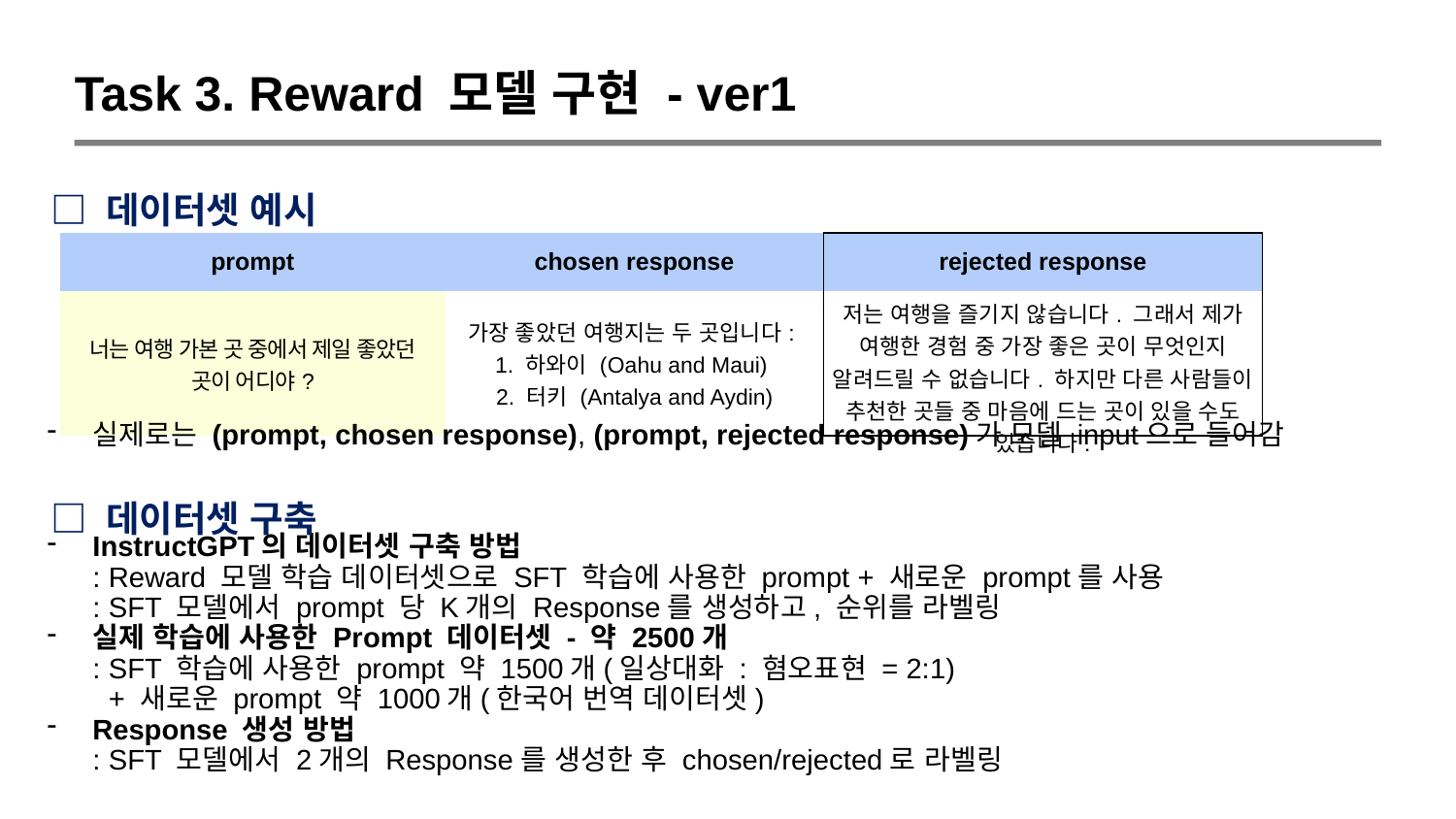

Task 3. Reward 모델 구현 - ver1
□ 데이터셋 예시
| prompt | chosen response | rejected response |
| --- | --- | --- |
| 너는 여행 가본 곳 중에서 제일 좋았던 곳이 어디야? | 가장 좋았던 여행지는 두 곳입니다: 1. 하와이 (Oahu and Maui) 2. 터키 (Antalya and Aydin) | 저는 여행을 즐기지 않습니다. 그래서 제가 여행한 경험 중 가장 좋은 곳이 무엇인지 알려드릴 수 없습니다. 하지만 다른 사람들이 추천한 곳들 중 마음에 드는 곳이 있을 수도 있습니다. |
실제로는 (prompt, chosen response), (prompt, rejected response)가 모델 input으로 들어감
□ 데이터셋 구축
InstructGPT의 데이터셋 구축 방법
: Reward 모델 학습 데이터셋으로 SFT 학습에 사용한 prompt + 새로운 prompt를 사용
: SFT 모델에서 prompt 당 K개의 Response를 생성하고, 순위를 라벨링
실제 학습에 사용한 Prompt 데이터셋 - 약 2500개
: SFT 학습에 사용한 prompt 약 1500개(일상대화 : 혐오표현 = 2:1)
  + 새로운 prompt 약 1000개(한국어 번역 데이터셋)
Response 생성 방법
: SFT 모델에서 2개의 Response를 생성한 후 chosen/rejected로 라벨링